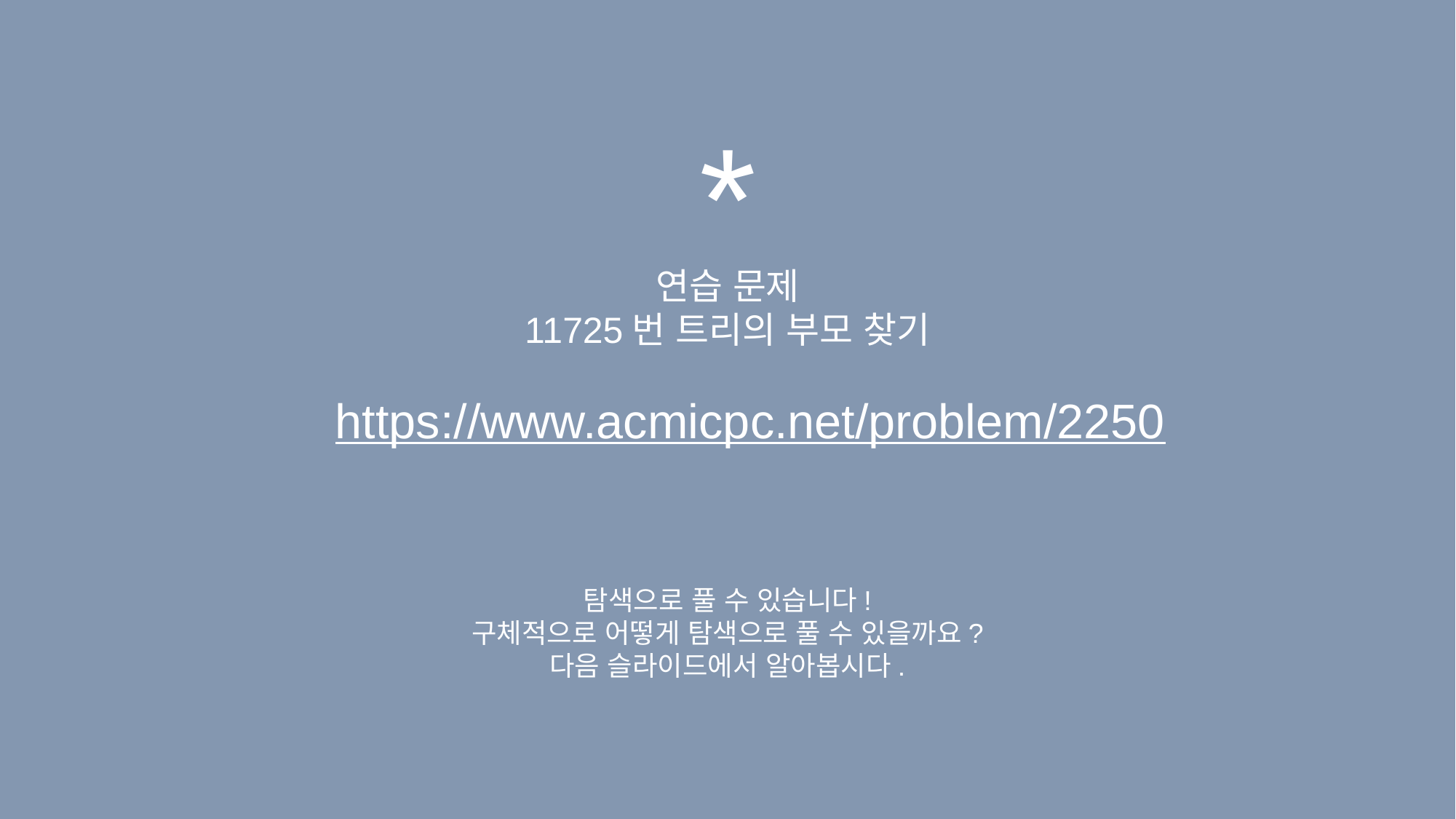

*
연습 문제
11725번 트리의 부모 찾기

https://www.acmicpc.net/problem/2250

탐색으로 풀 수 있습니다!
구체적으로 어떻게 탐색으로 풀 수 있을까요?
다음 슬라이드에서 알아봅시다.